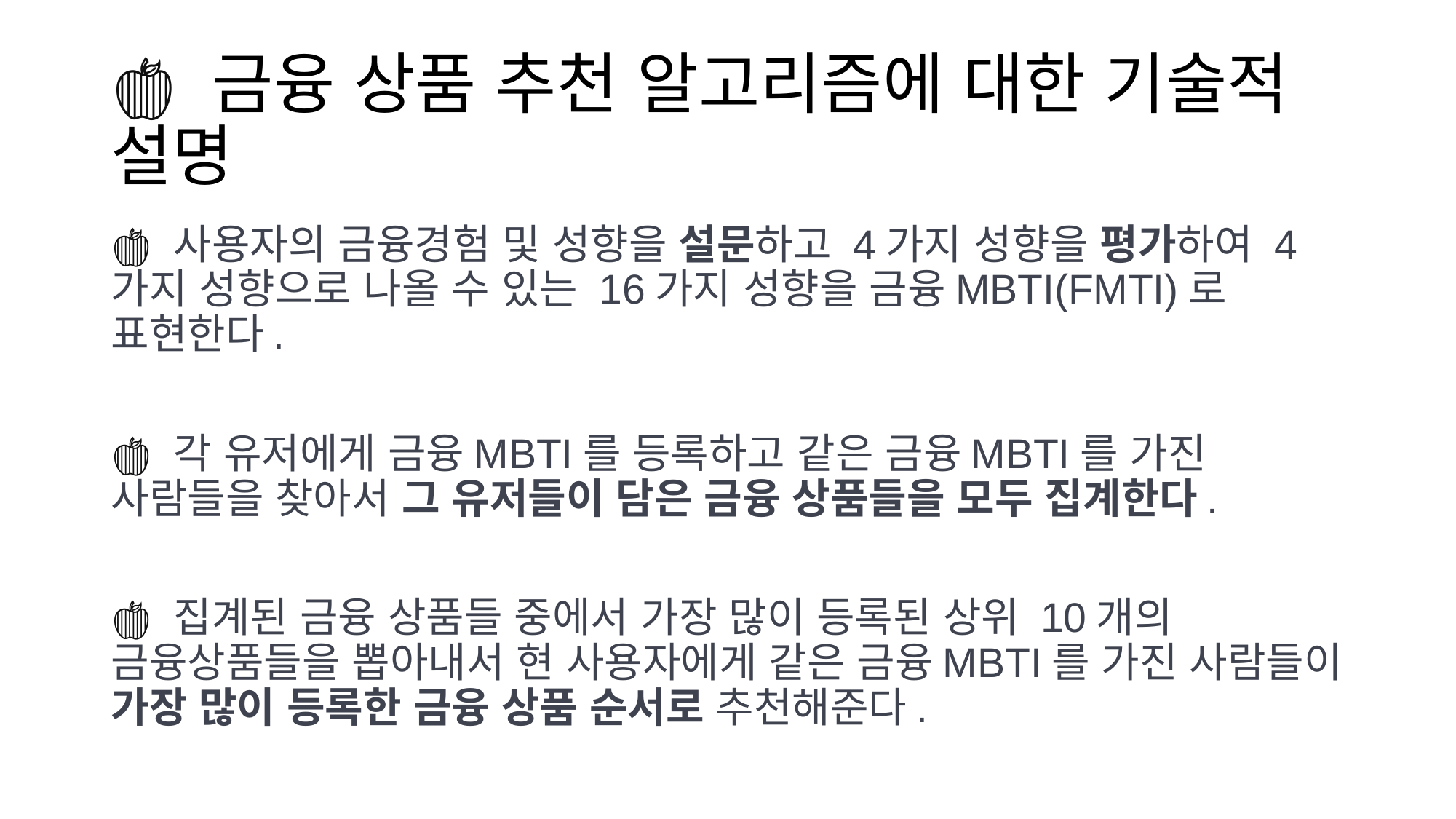

# 🍎 금융 상품 추천 알고리즘에 대한 기술적 설명
🍎 사용자의 금융경험 및 성향을 설문하고 4가지 성향을 평가하여 4가지 성향으로 나올 수 있는 16가지 성향을 금융MBTI(FMTI)로 표현한다.

🍎 각 유저에게 금융MBTI를 등록하고 같은 금융MBTI를 가진 사람들을 찾아서 그 유저들이 담은 금융 상품들을 모두 집계한다.

🍎 집계된 금융 상품들 중에서 가장 많이 등록된 상위 10개의 금융상품들을 뽑아내서 현 사용자에게 같은 금융MBTI를 가진 사람들이 가장 많이 등록한 금융 상품 순서로 추천해준다.